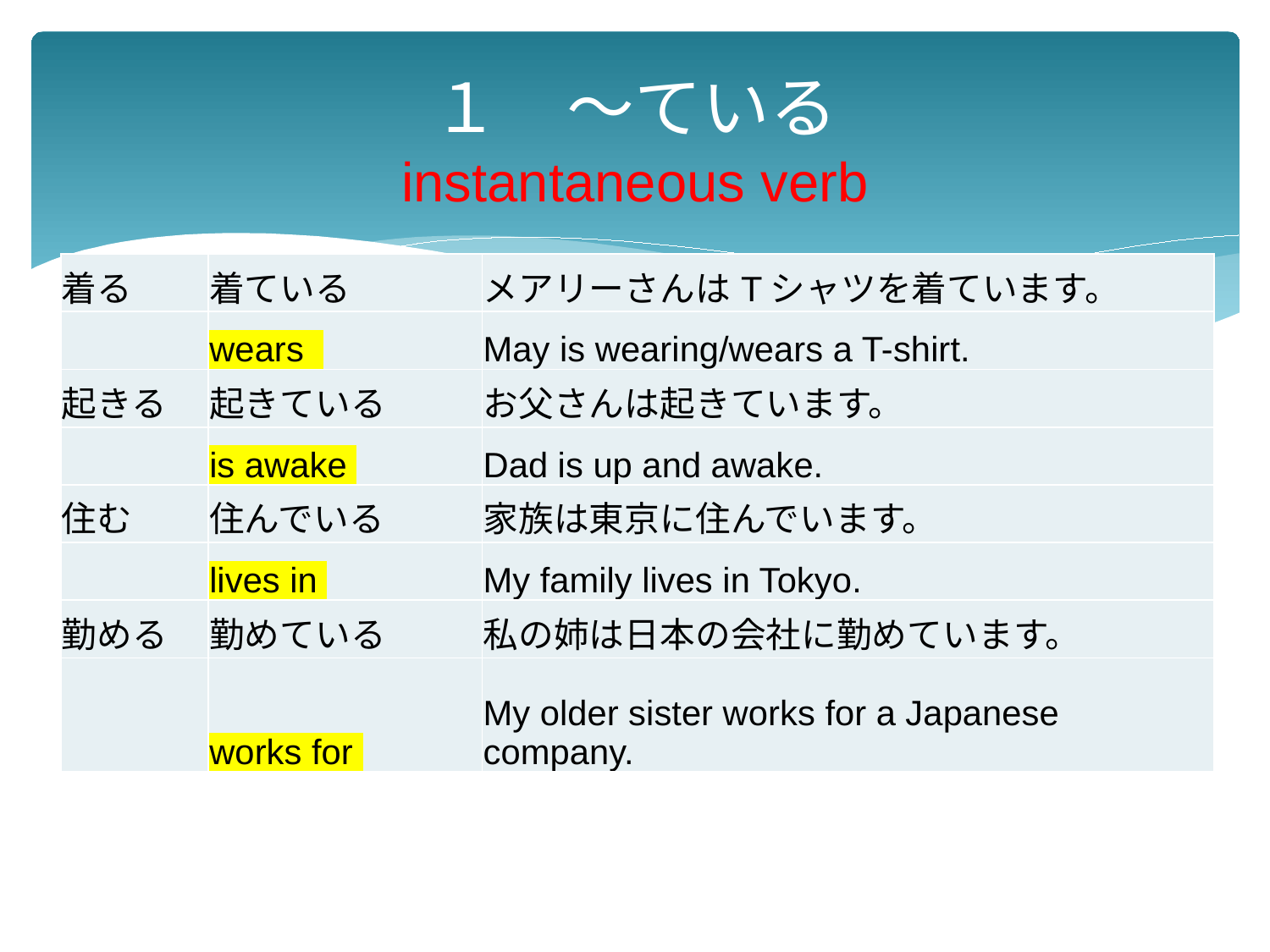

# １　～ている instantaneous verb
| 着る | 着ている | メアリーさんはTシャツを着ています。 |
| --- | --- | --- |
|  | wears | May is wearing/wears a T-shirt. |
| 起きる | 起きている | お父さんは起きています。 |
|  | is awake | Dad is up and awake. |
| 住む | 住んでいる | 家族は東京に住んでいます。 |
|  | lives in | My family lives in Tokyo. |
| 勤める | 勤めている | 私の姉は日本の会社に勤めています。 |
|  | works for | My older sister works for a Japanese company. |